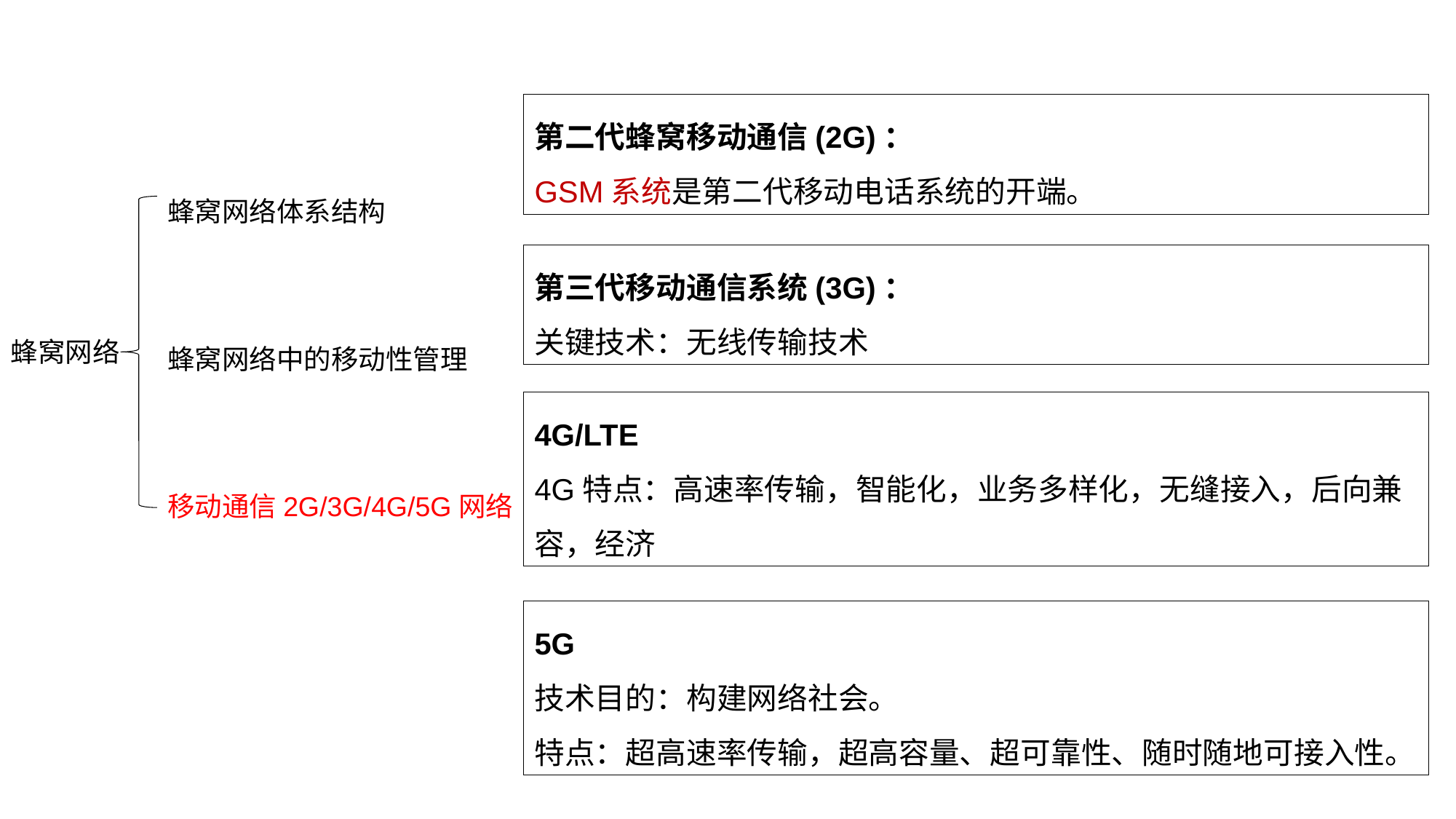

第二代蜂窝移动通信(2G)：
GSM系统是第二代移动电话系统的开端。
蜂窝网络体系结构

蜂窝网络中的移动性管理

移动通信2G/3G/4G/5G网络

第三代移动通信系统(3G)：
关键技术：无线传输技术
蜂窝网络
4G/LTE
4G特点：高速率传输，智能化，业务多样化，无缝接入，后向兼容，经济
5G
技术目的：构建网络社会。
特点：超高速率传输，超高容量、超可靠性、随时随地可接入性。